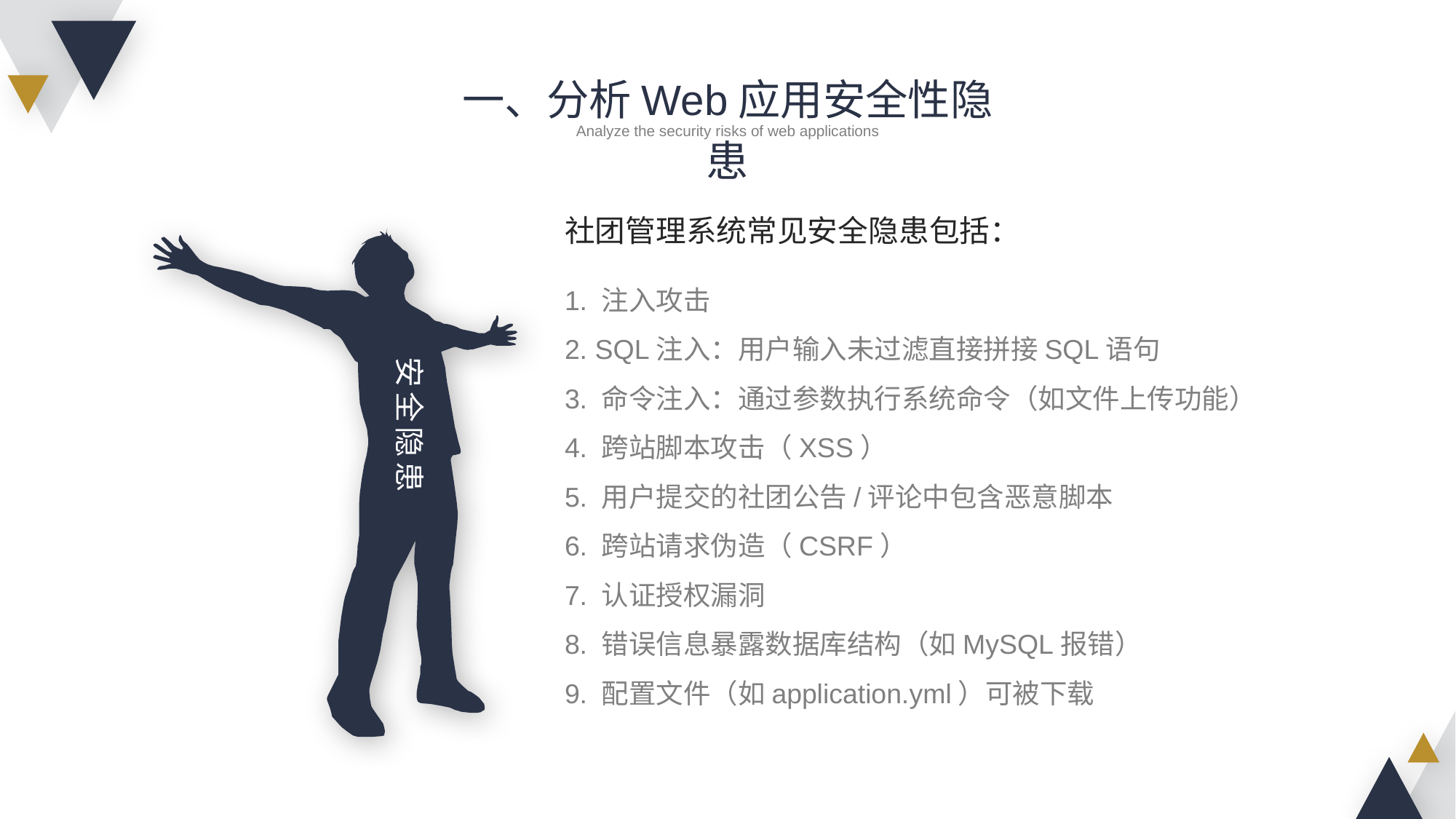

一、分析Web应用安全性隐患
Analyze the security risks of web applications
社团管理系统常见安全隐患包括：
1. 注入攻击
2. SQL注入：用户输入未过滤直接拼接SQL语句
3. 命令注入：通过参数执行系统命令（如文件上传功能）
4. 跨站脚本攻击（XSS）
5. 用户提交的社团公告/评论中包含恶意脚本
6. 跨站请求伪造（CSRF）
7. 认证授权漏洞
8. 错误信息暴露数据库结构（如MySQL报错）
9. 配置文件（如application.yml）可被下载

安全隐患